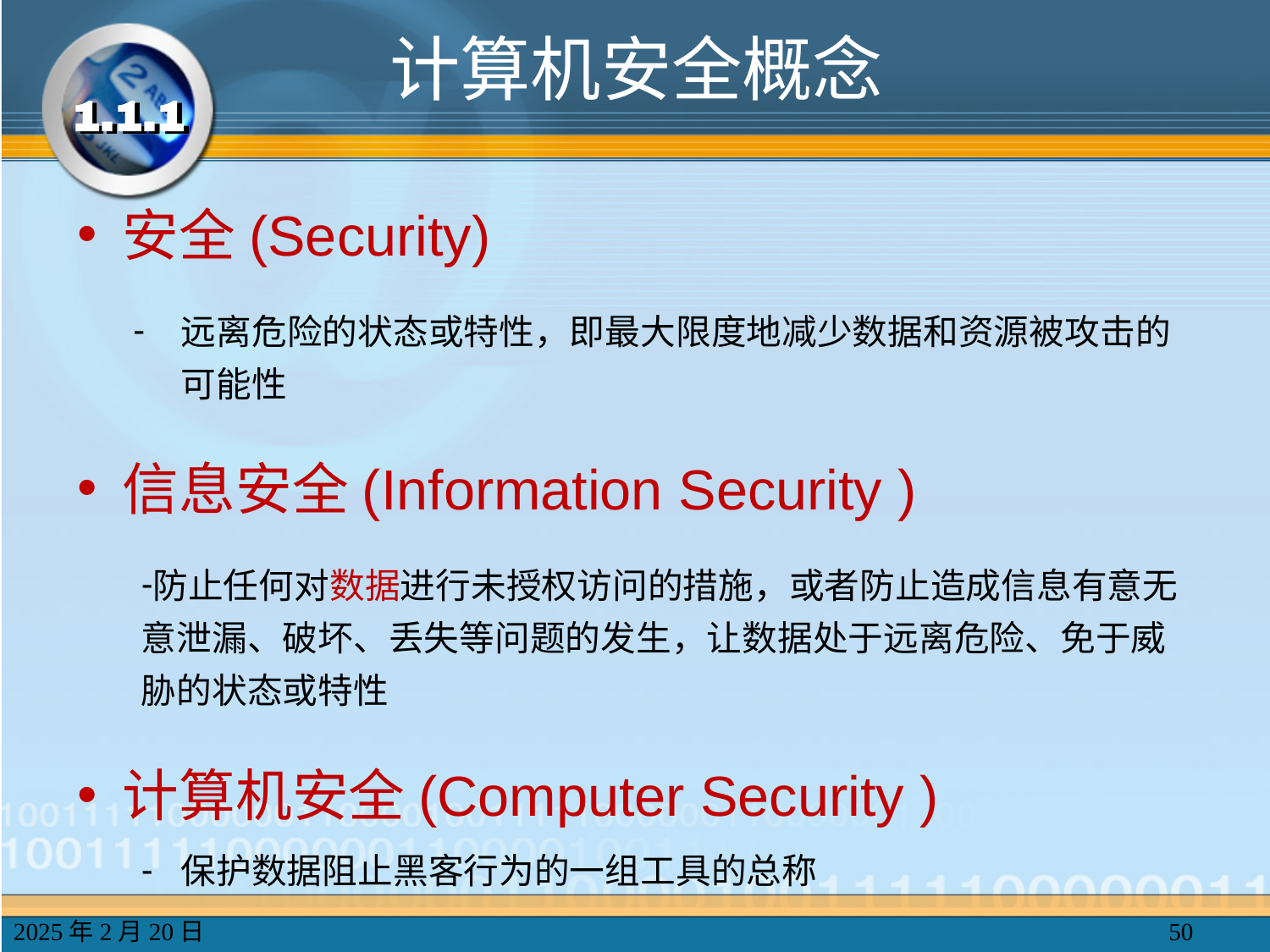

# 计算机安全概念
1.1.1
安全(Security)
远离危险的状态或特性，即最大限度地减少数据和资源被攻击的可能性
信息安全(Information Security )
防止任何对数据进行未授权访问的措施，或者防止造成信息有意无意泄漏、破坏、丢失等问题的发生，让数据处于远离危险、免于威胁的状态或特性
计算机安全(Computer Security )
保护数据阻止黑客行为的一组工具的总称

2025年2月20日
50